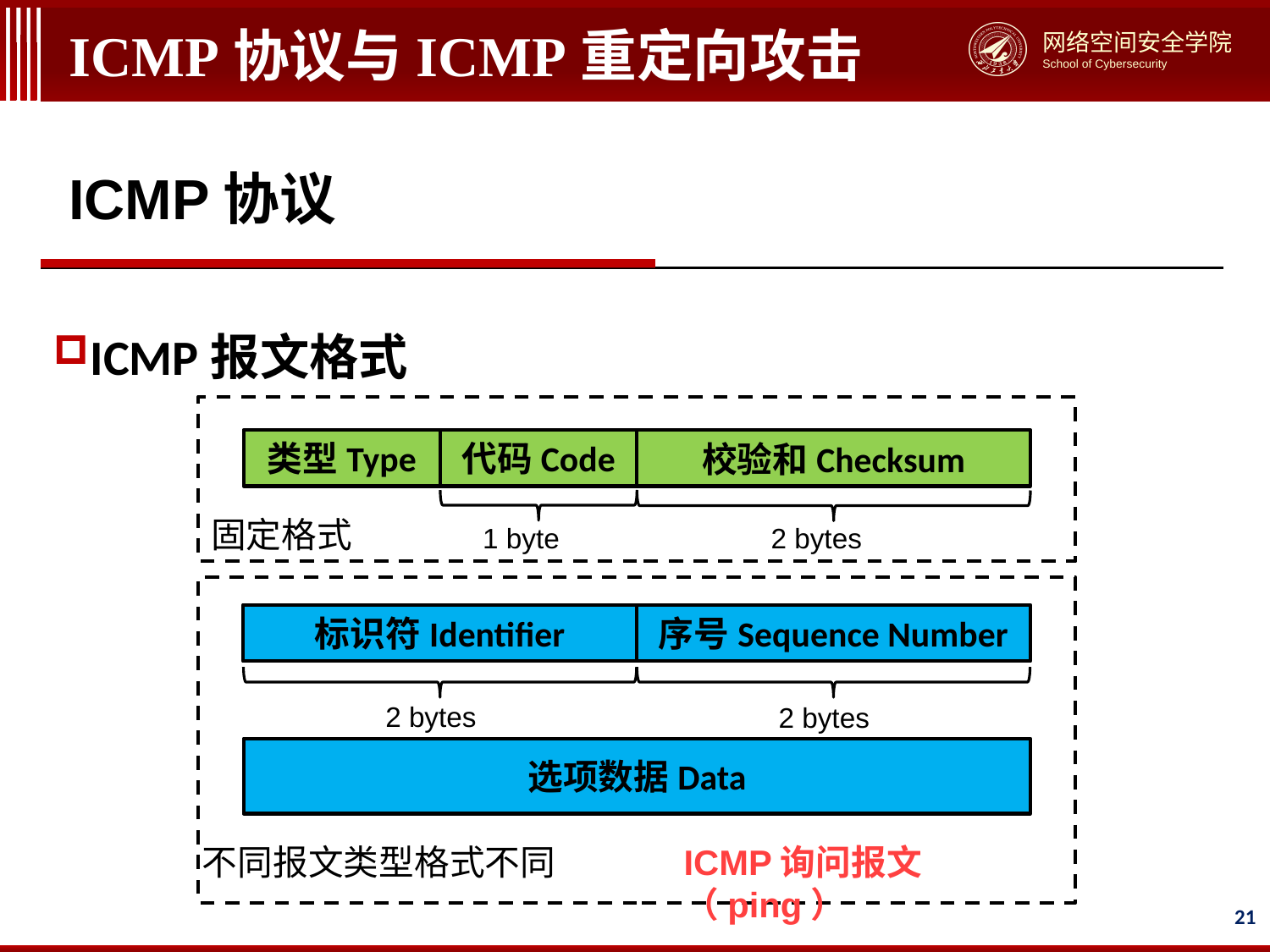

# ICMP协议与ICMP重定向攻击
ICMP协议
ICMP报文格式

类型Type
代码Code
校验和Checksum

固定格式
1 byte
2 bytes

序号Sequence Number
标识符Identifier
2 bytes
2 bytes
选项数据Data
不同报文类型格式不同
ICMP询问报文（ping）